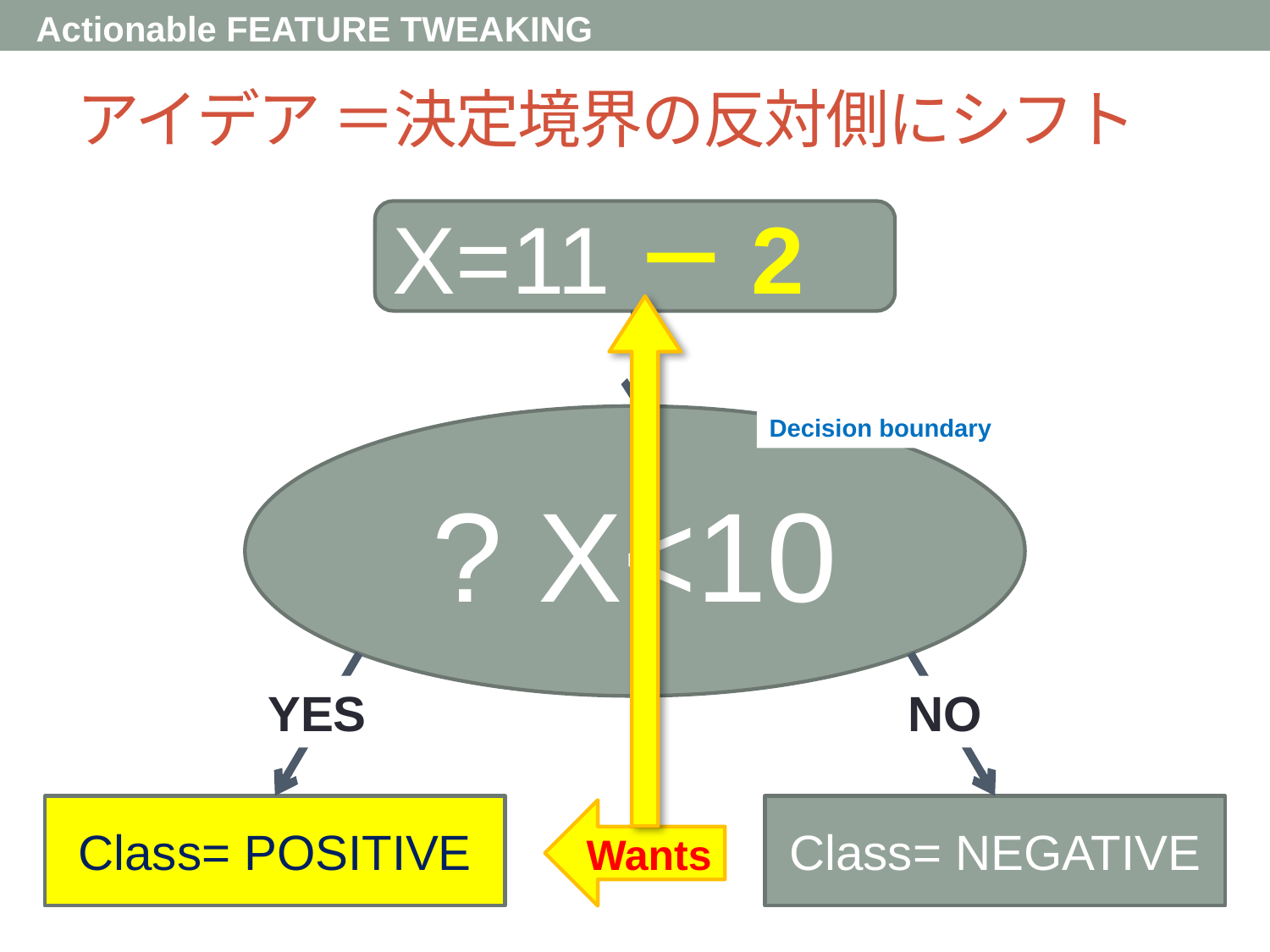

Actionable FEATURE TWEAKING
# アイデア ＝決定境界の反対側にシフト
X=11－2

? X<10
Decision boundary
YES
NO

Class= POSITIVE
Class= NEGATIVE
Wants